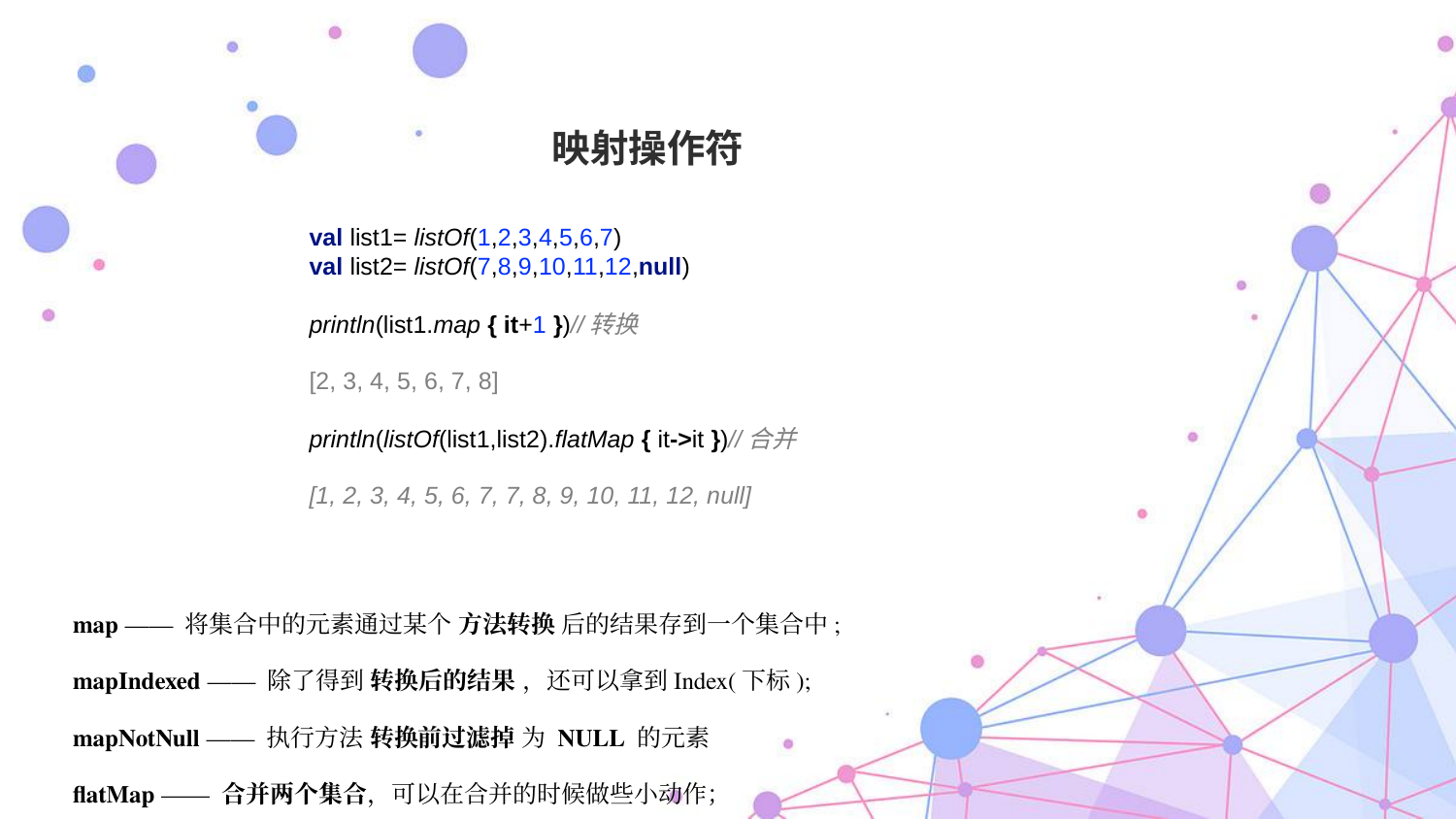

映射操作符

val list1= listOf(1,2,3,4,5,6,7)
val list2= listOf(7,8,9,10,11,12,null)

println(list1.map { it+1 })//转换
[2, 3, 4, 5, 6, 7, 8]

println(listOf(list1,list2).flatMap { it->it })//合并
[1, 2, 3, 4, 5, 6, 7, 7, 8, 9, 10, 11, 12, null]
map —— 将集合中的元素通过某个 方法转换 后的结果存到一个集合中;
mapIndexed —— 除了得到 转换后的结果 ，还可以拿到Index(下标);
mapNotNull —— 执行方法 转换前过滤掉 为 NULL 的元素
flatMap —— 合并两个集合，可以在合并的时候做些小动作；
groupBy —— 将集合中的元素按照某个条件分组，返回Map；